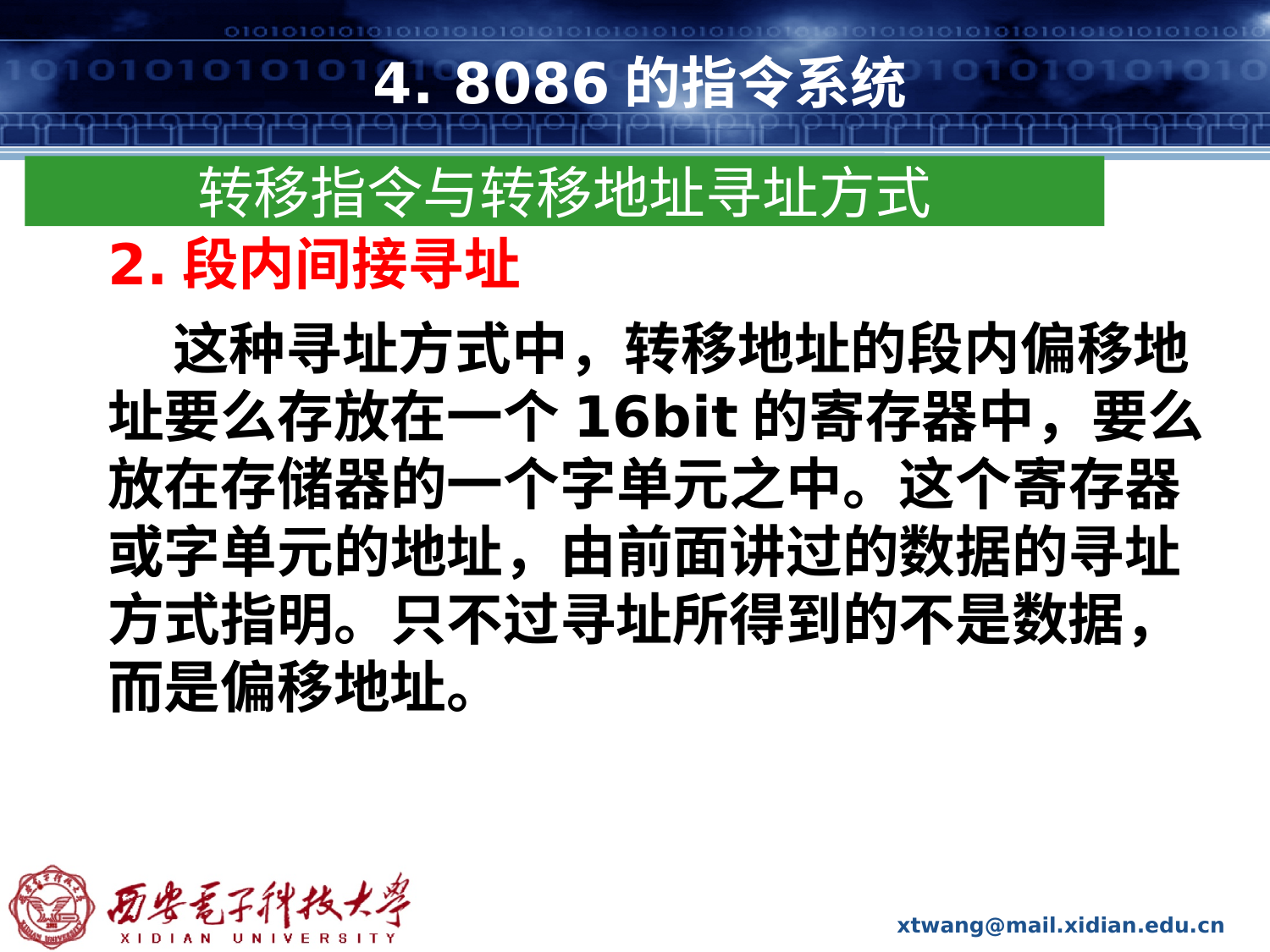

# 4. 8086的指令系统
转移指令与转移地址寻址方式
2.段内间接寻址
    这种寻址方式中，转移地址的段内偏移地址要么存放在一个16bit的寄存器中，要么放在存储器的一个字单元之中。这个寄存器或字单元的地址，由前面讲过的数据的寻址方式指明。只不过寻址所得到的不是数据，而是偏移地址。